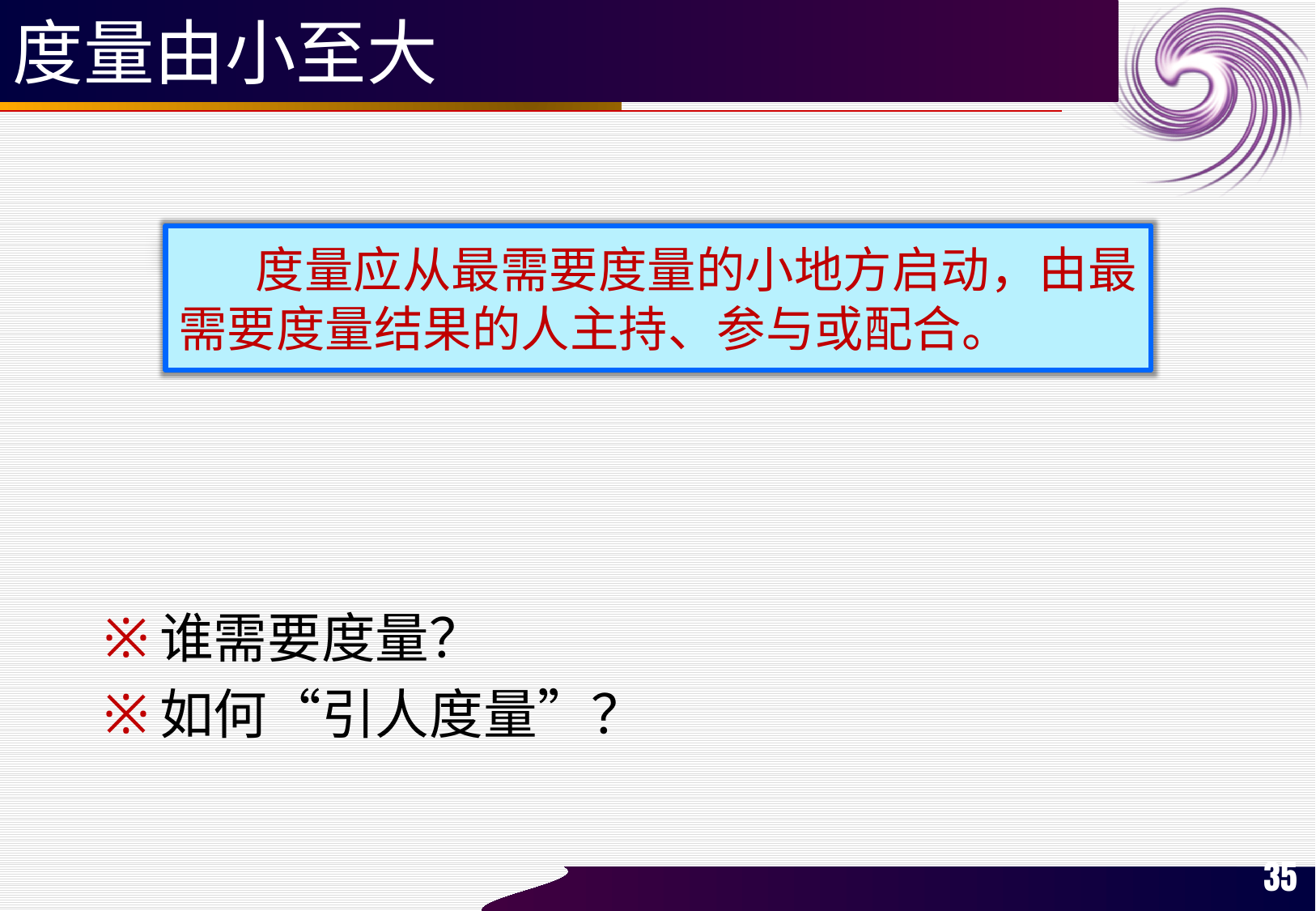

# 度量由小至大
      度量应从最需要度量的小地方启动，由最需要度量结果的人主持、参与或配合。
谁需要度量？
如何“引人度量”？
35